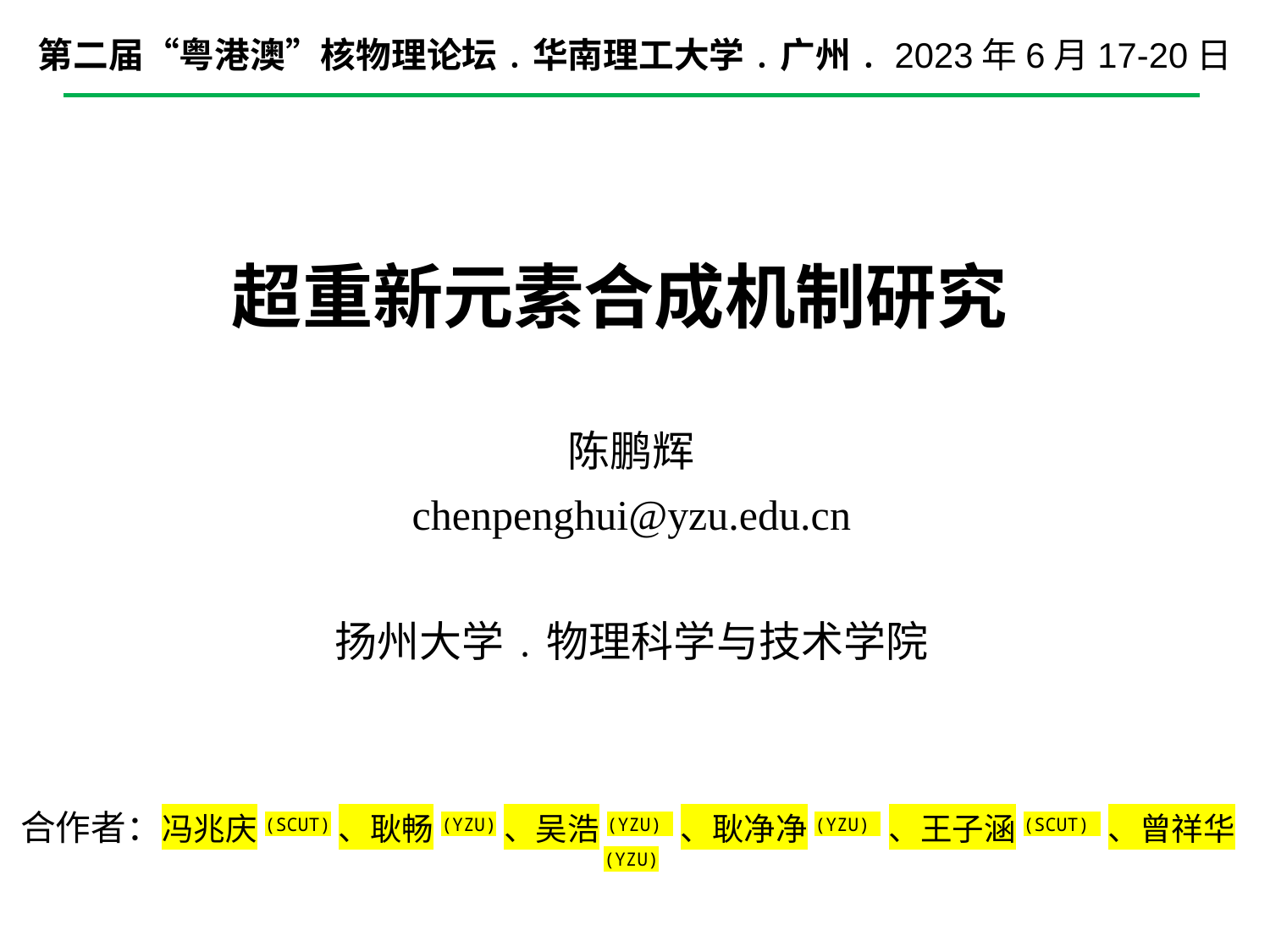

第二届“粤港澳”核物理论坛﹒华南理工大学﹒广州﹒2023年6月17-20日
# 超重新元素合成机制研究
陈鹏辉
chenpenghui@yzu.edu.cn

扬州大学﹒物理科学与技术学院

合作者：冯兆庆(SCUT)、耿畅(YZU)、吴浩(YZU) 、耿净净(YZU) 、王子涵(SCUT) 、曾祥华(YZU)